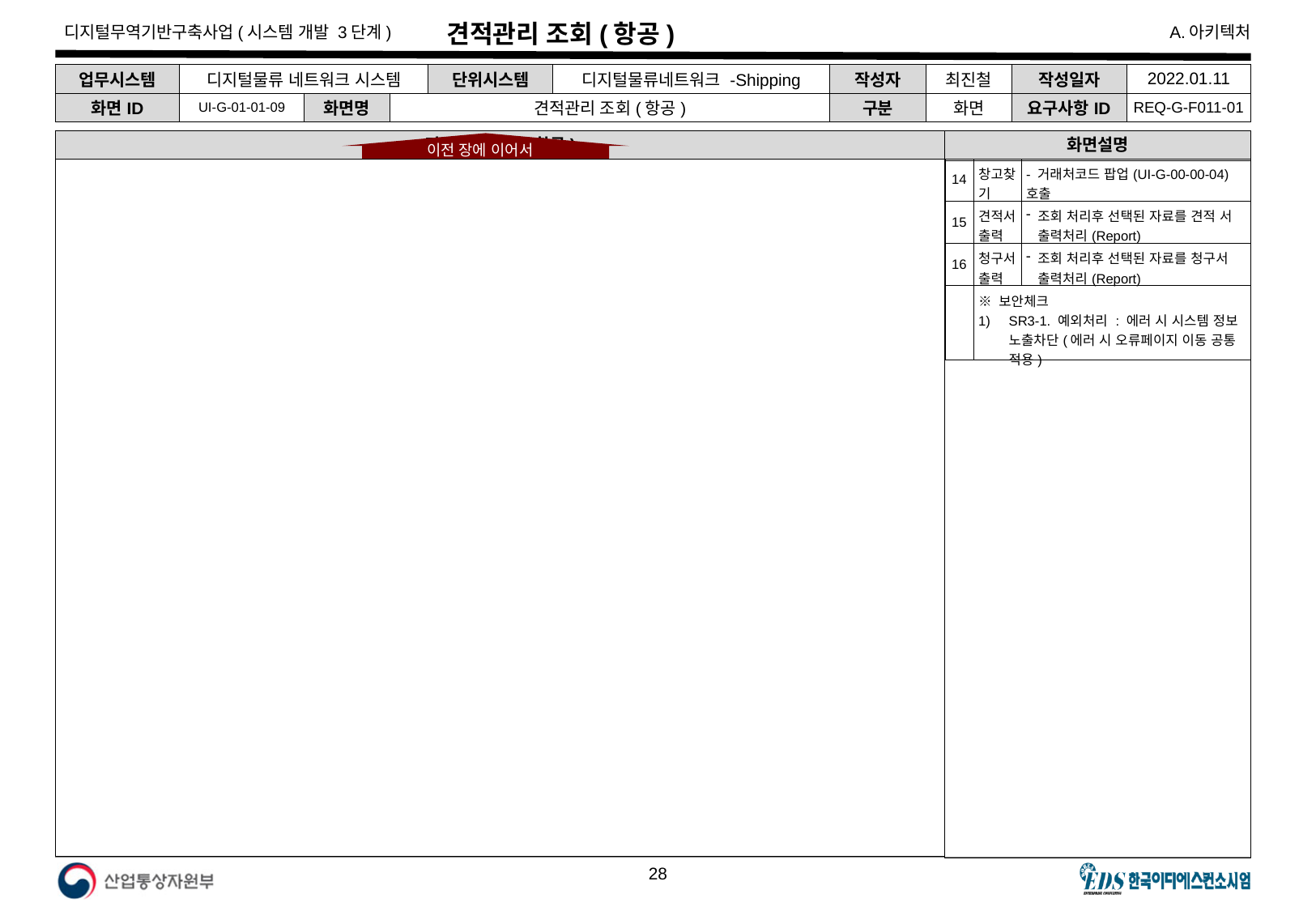

# 견적관리 조회(항공)
| 업무시스템 | 디지털물류 네트워크 시스템 |  |  | 단위시스템 | 디지털물류네트워크 -Shipping | 작성자 | 최진철 | 작성일자 | 2022.01.11 |
| --- | --- | --- | --- | --- | --- | --- | --- | --- | --- |
| 화면ID | UI-G-01-01-09 | 화면명 | 견적관리 조회(항공) |  |  | 구분 | 화면 | 요구사항ID | REQ-G-F011-01 |
견적관리 조회(항공)
화면설명

이전 장에 이어서

| 14 | 창고찾기 | - 거래처코드 팝업(UI-G-00-00-04) 호출 |
| --- | --- | --- |
| 15 | 견적서 출력 | 조회 처리후 선택된 자료를 견적 서 출력처리(Report) |
| 16 | 청구서 출력 | 조회 처리후 선택된 자료를 청구서 출력처리(Report) |
|  | ※ 보안체크 SR3-1. 예외처리 : 에러 시 시스템 정보 노출차단(에러 시 오류페이지 이동 공통 적용) |  |